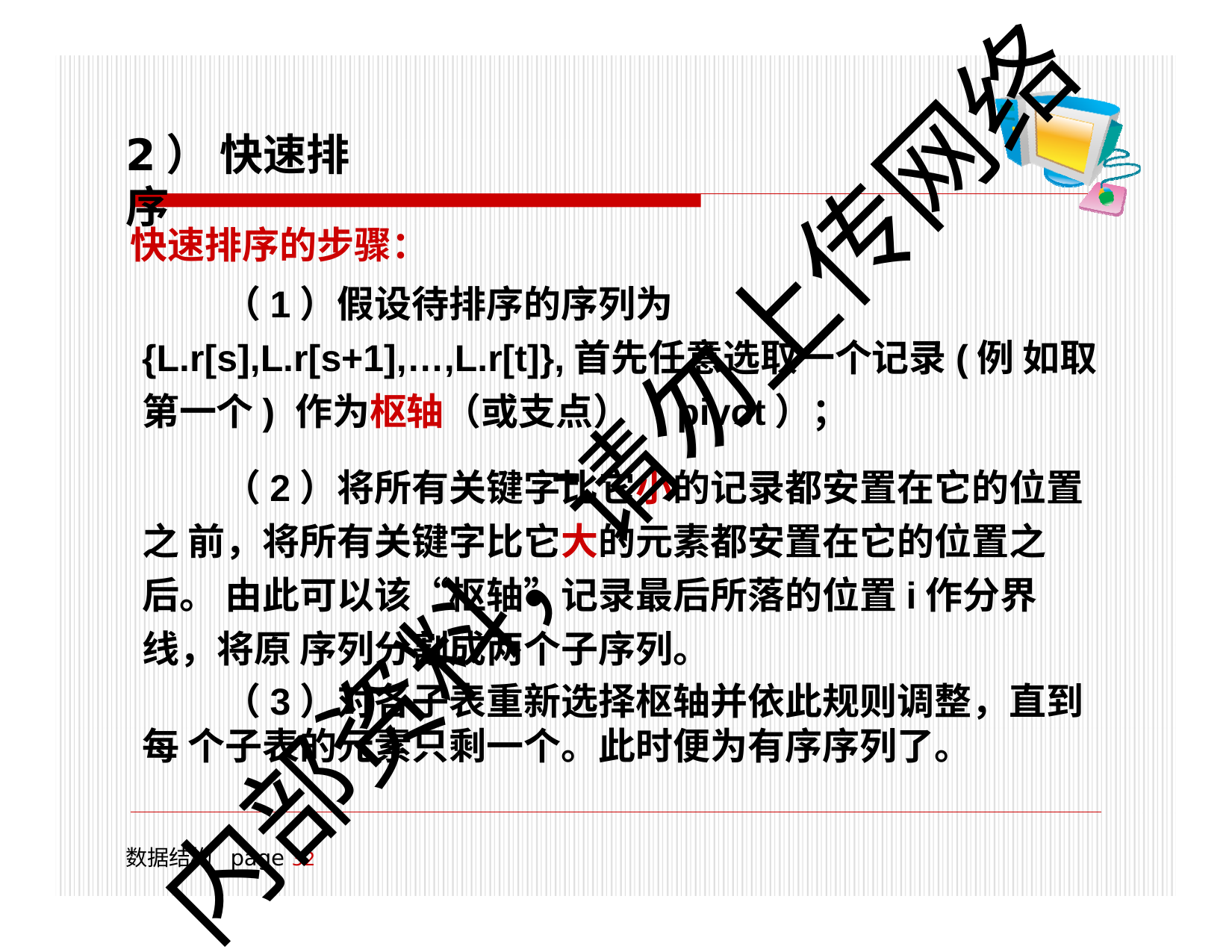

# 2） 快速排序

快速排序的步骤：
（1）假设待排序的序列为
{L.r[s],L.r[s+1],…,L.r[t]},首先任意选取一个记录(例 如取第一个) 作为枢轴（或支点）（pivot）；
（2）将所有关键字比它小的记录都安置在它的位置之 前，将所有关键字比它大的元素都安置在它的位置之后。 由此可以该“枢轴”记录最后所落的位置i作分界线，将原 序列分割成两个子序列。
（3）对各子表重新选择枢轴并依此规则调整，直到每 个子表的元素只剩一个。此时便为有序序列了。
内部资料，请勿上传网络

数据结构	page 32